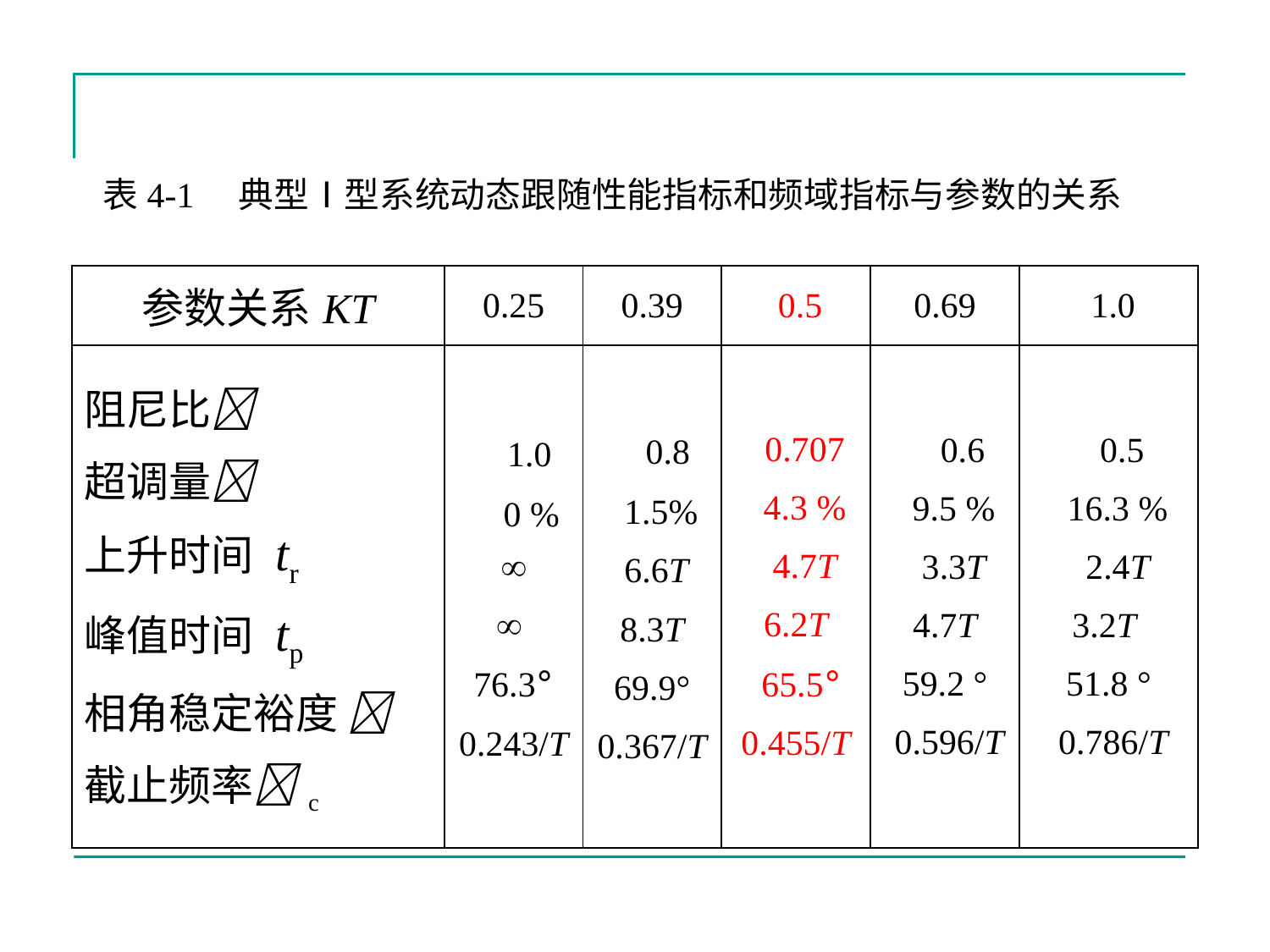

表4-1    典型Ⅰ型系统动态跟随性能指标和频域指标与参数的关系
| 参数关系KT | 0.25 | 0.39 | 0.5 | 0.69 | 1.0 |
| --- | --- | --- | --- | --- | --- |
| 阻尼比ζ 超调量σ 上升时间 tr 峰值时间 tp 相角稳定裕度 γ 截止频率ωc | 1.0 0 % ∞ ∞ 76.3° 0.243/T | 0.8 1.5% 6.6T 8.3T 69.9° 0.367/T | 0.707 4.3 % 4.7T 6.2T 65.5° 0.455/T | 0.6 9.5 % 3.3T 4.7T 59.2 ° 0.596/T | 0.5 16.3 % 2.4T 3.2T 51.8 ° 0.786/T |